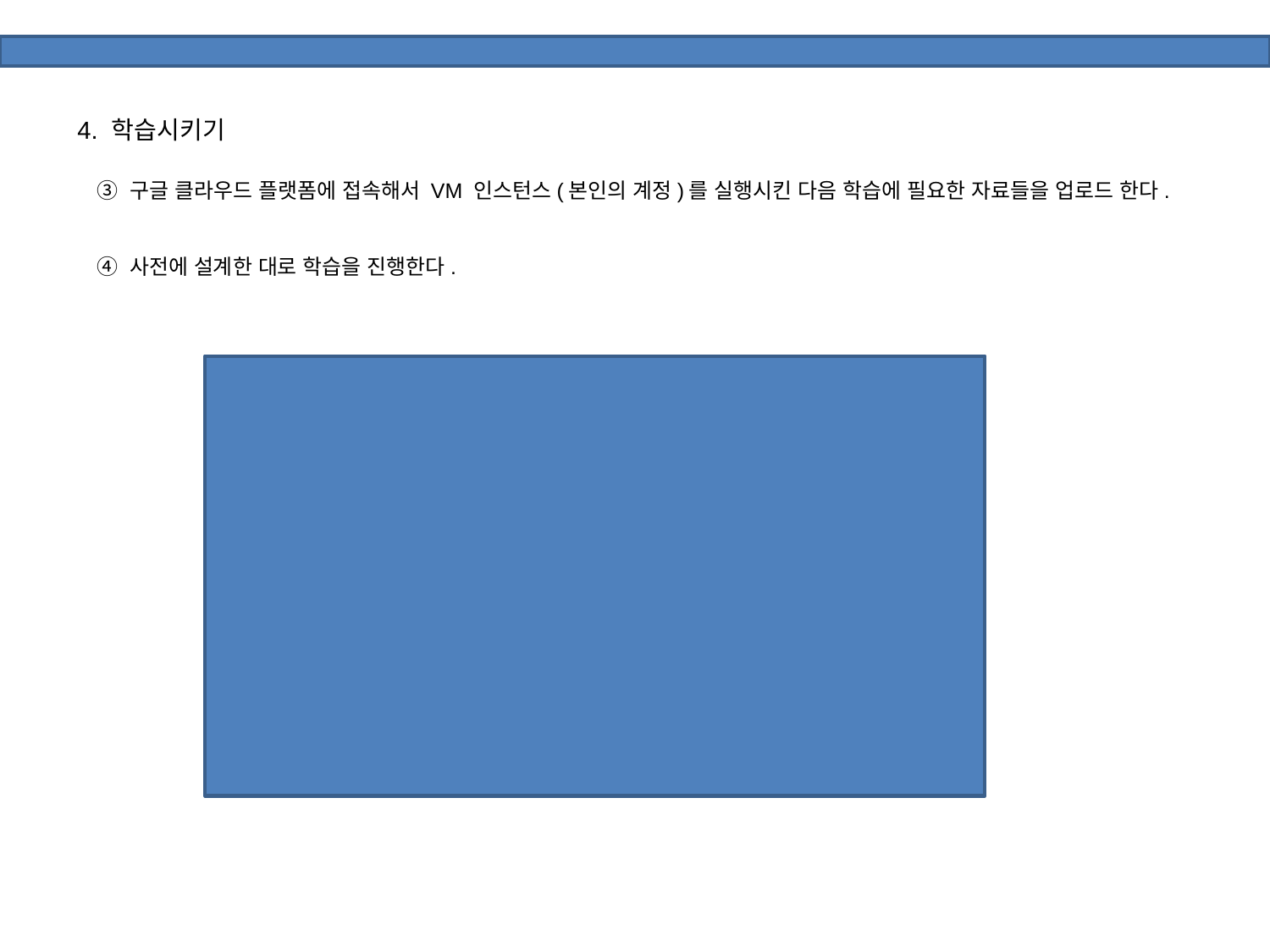

4. 학습시키기
③ 구글 클라우드 플랫폼에 접속해서 VM 인스턴스(본인의 계정)를 실행시킨 다음 학습에 필요한 자료들을 업로드 한다.

④ 사전에 설계한 대로 학습을 진행한다.